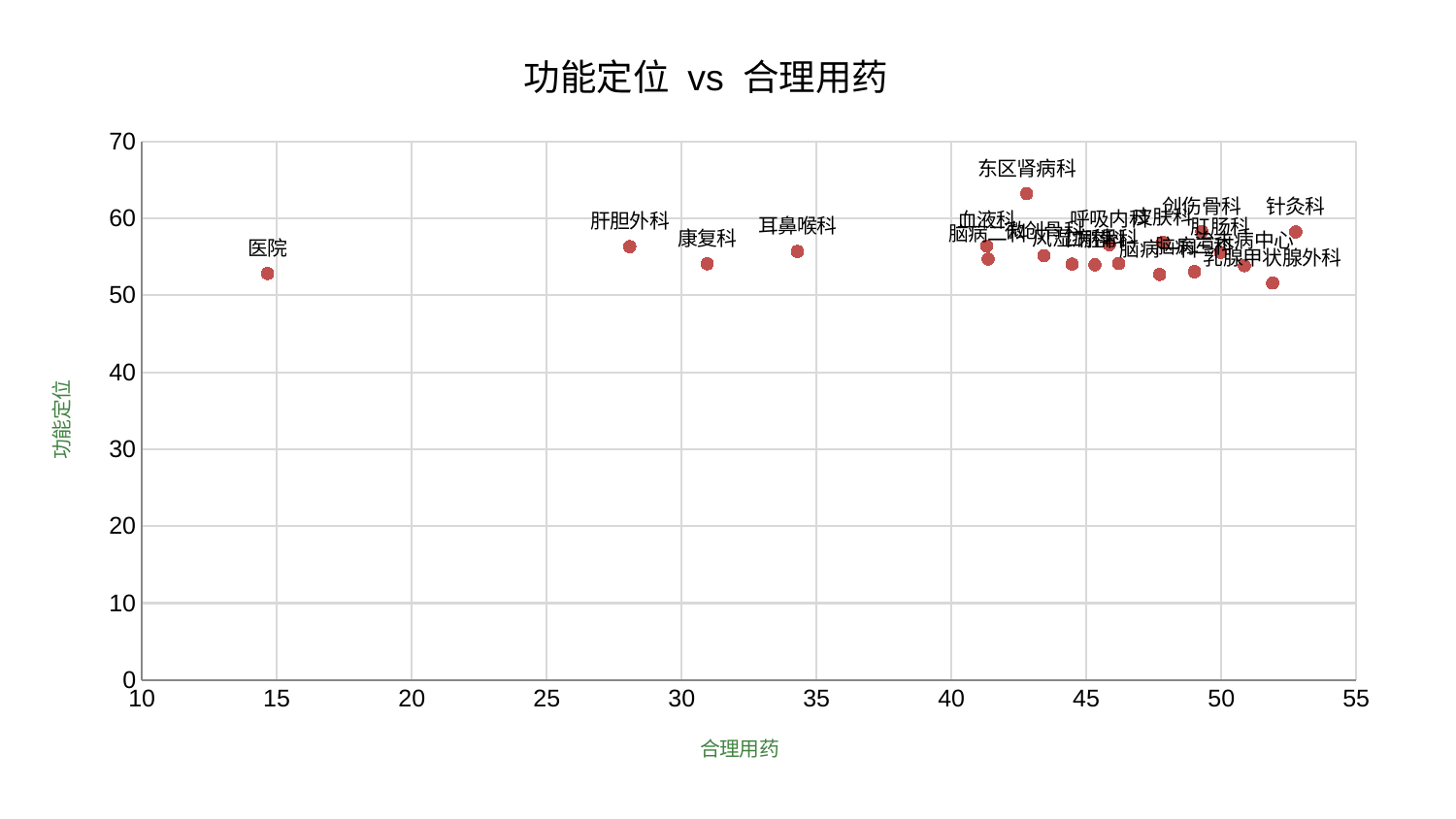

### Chart: 功能定位 vs 合理用药

| Category | 功能定位 |
|---|---|
187